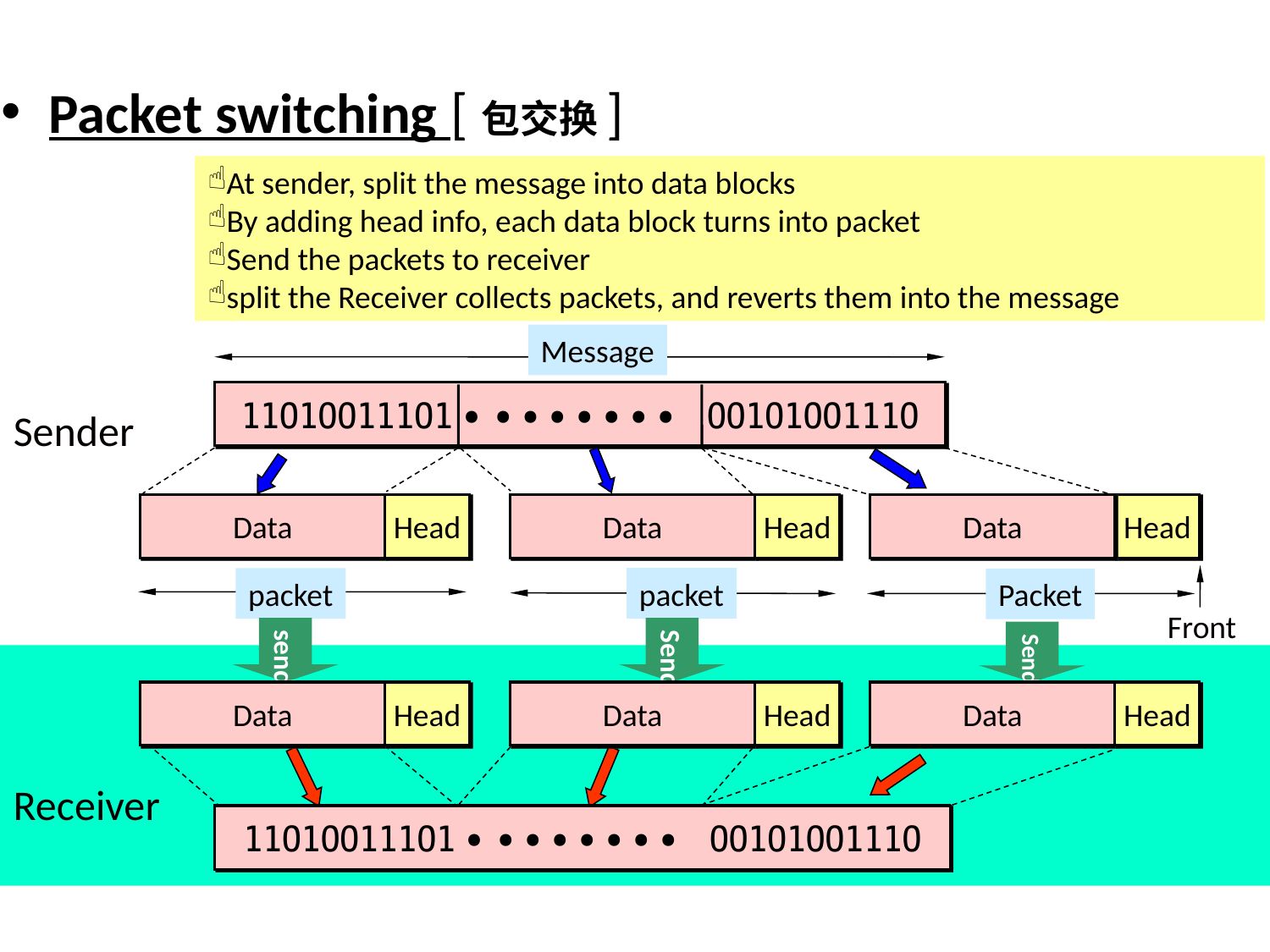

Packet switching [包交换]
At sender, split the message into data blocks
By adding head info, each data block turns into packet
Send the packets to receiver
split the Receiver collects packets, and reverts them into the message
Message

11010011101 •  • • • • • • •   00101001110

Sender

Data

Data

Data
Head
Head
Head

Front
Send
packet

packet

Packet

send
Send

Data
Head
Data
Head
Data
Head

Data

Data

Data
Receiver
11010011101 •  • • • • • • •   00101001110